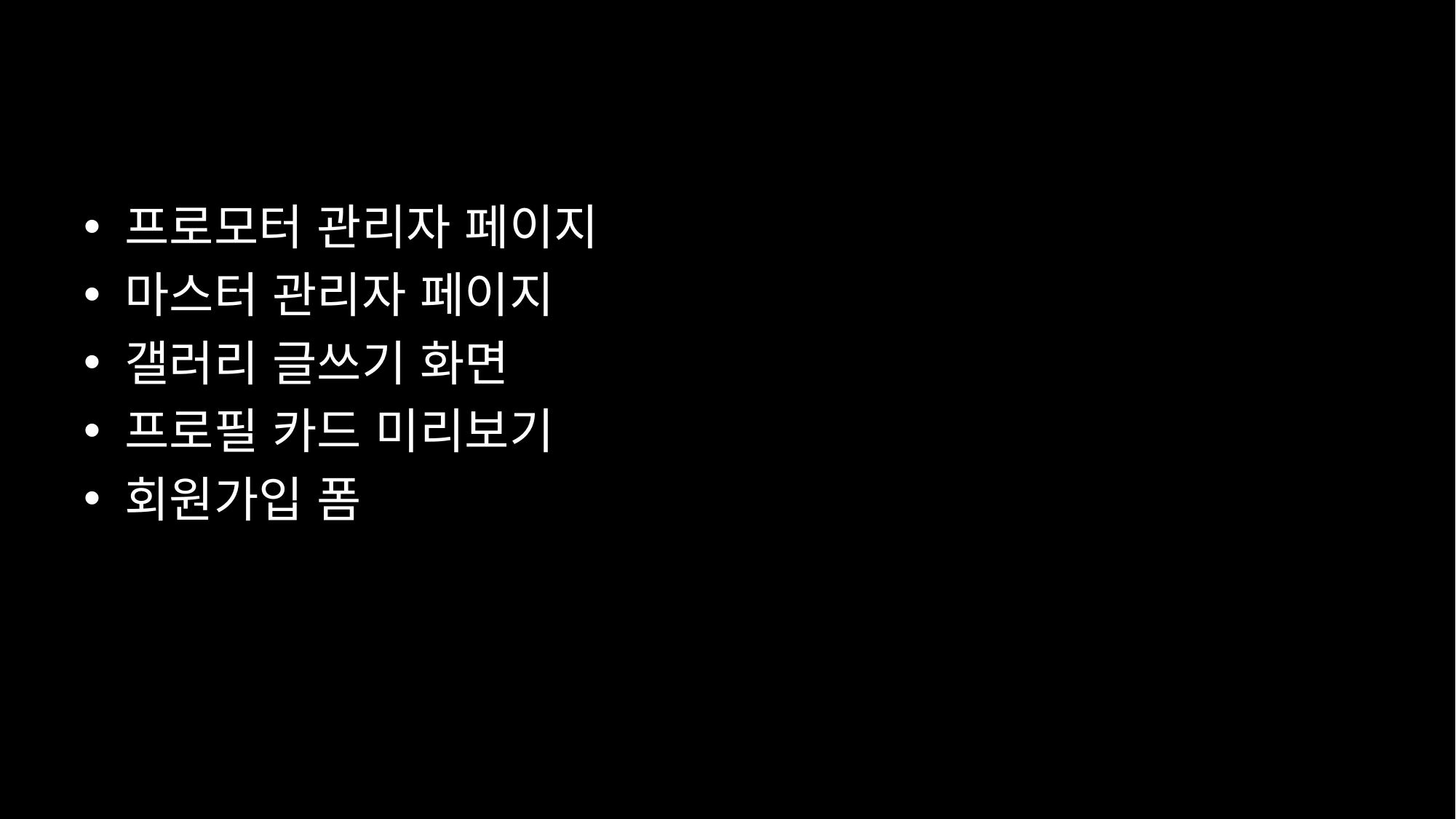

#
프로모터 관리자 페이지
마스터 관리자 페이지
갤러리 글쓰기 화면
프로필 카드 미리보기
회원가입 폼